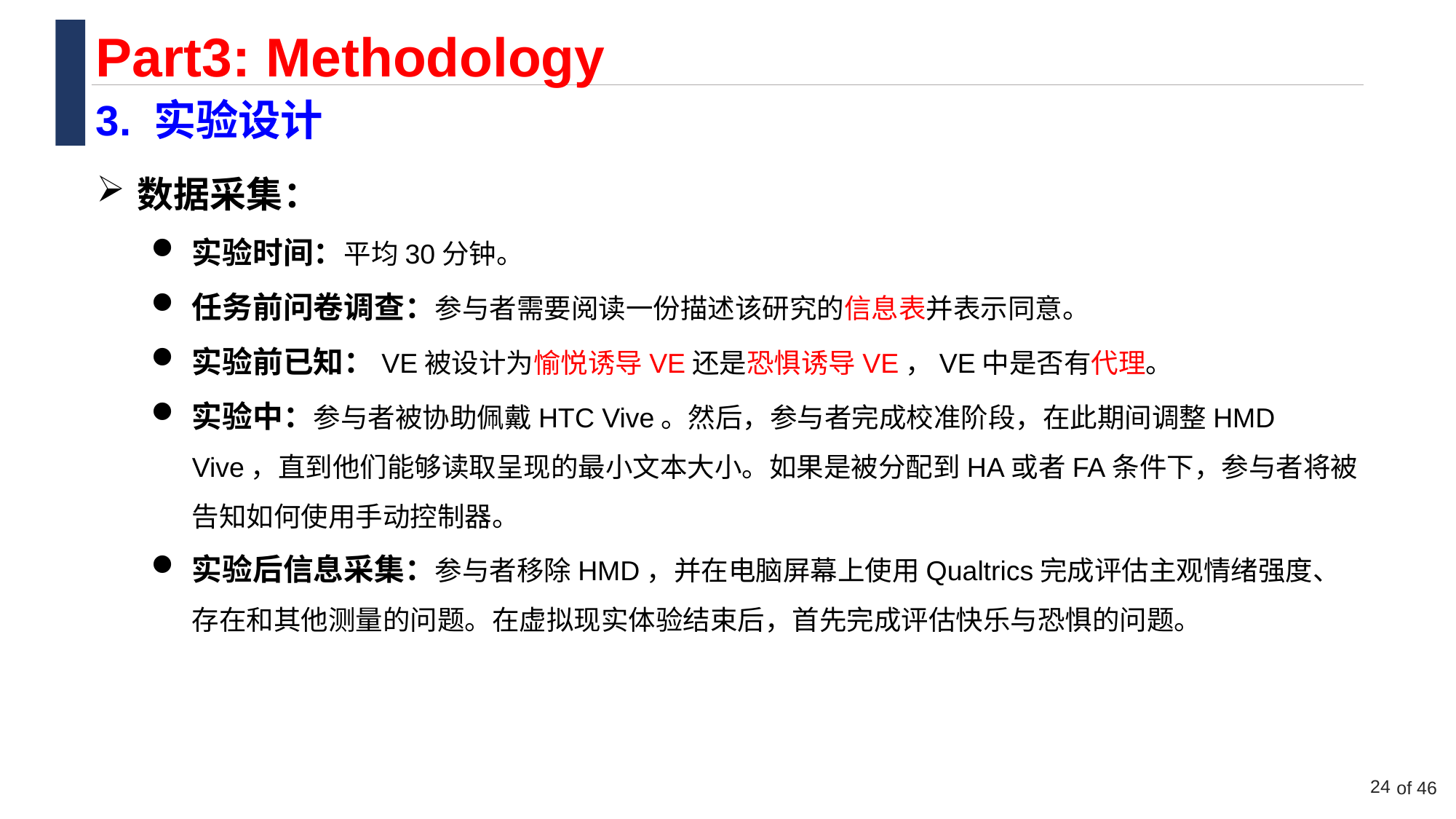

Part3: Methodology
3. 实验设计
数据采集：
实验时间：平均30分钟。
任务前问卷调查：参与者需要阅读一份描述该研究的信息表并表示同意。
实验前已知：VE被设计为愉悦诱导VE还是恐惧诱导VE，VE中是否有代理。
实验中：参与者被协助佩戴HTC Vive。然后，参与者完成校准阶段，在此期间调整HMD Vive，直到他们能够读取呈现的最小文本大小。如果是被分配到HA或者FA条件下，参与者将被告知如何使用手动控制器。
实验后信息采集：参与者移除HMD，并在电脑屏幕上使用Qualtrics完成评估主观情绪强度、存在和其他测量的问题。在虚拟现实体验结束后，首先完成评估快乐与恐惧的问题。
24